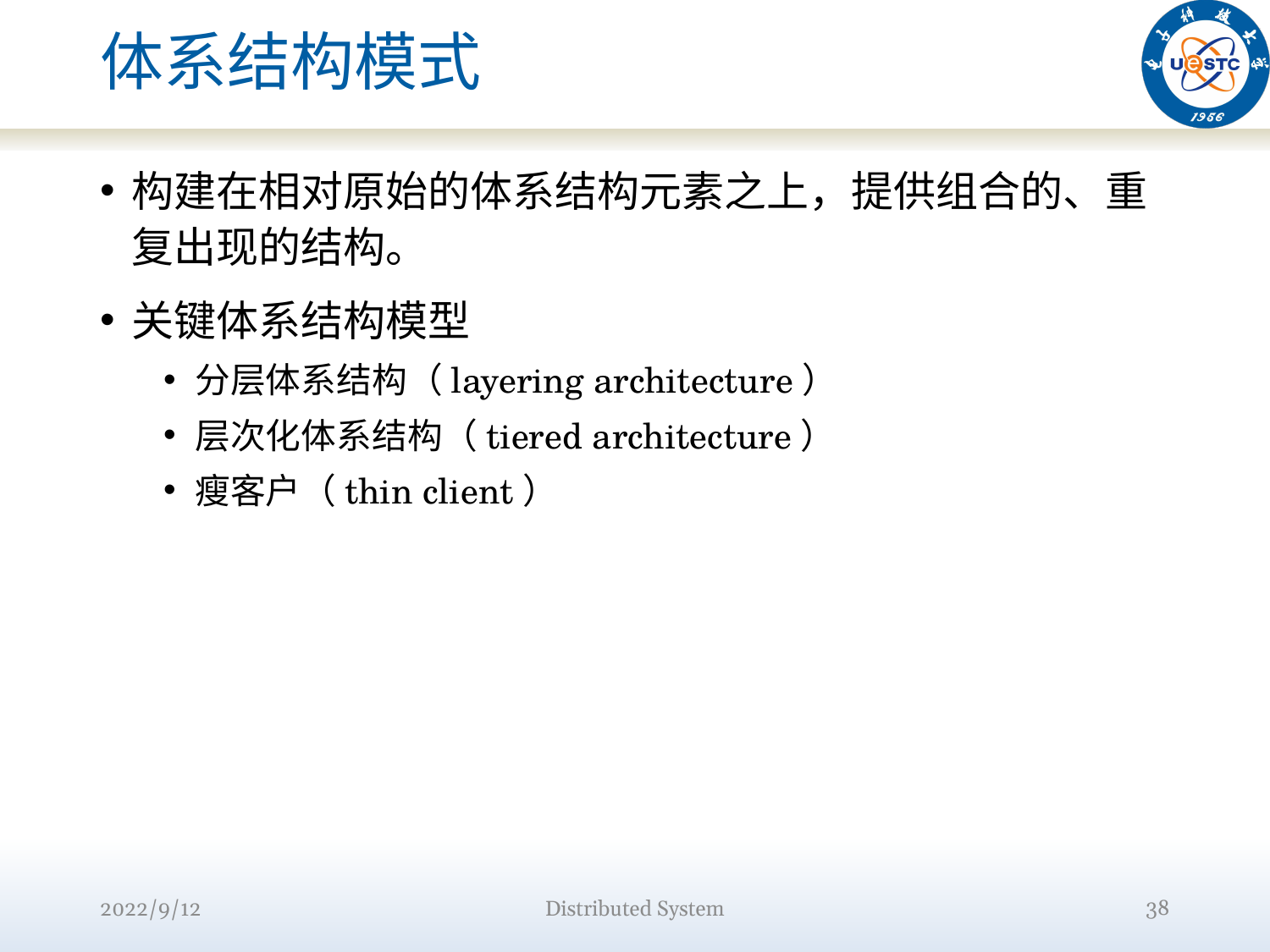

# 体系结构模式
构建在相对原始的体系结构元素之上，提供组合的、重复出现的结构。
关键体系结构模型
分层体系结构（layering architecture）
层次化体系结构（tiered architecture）
瘦客户（thin client）
2022/9/12
Distributed System
38